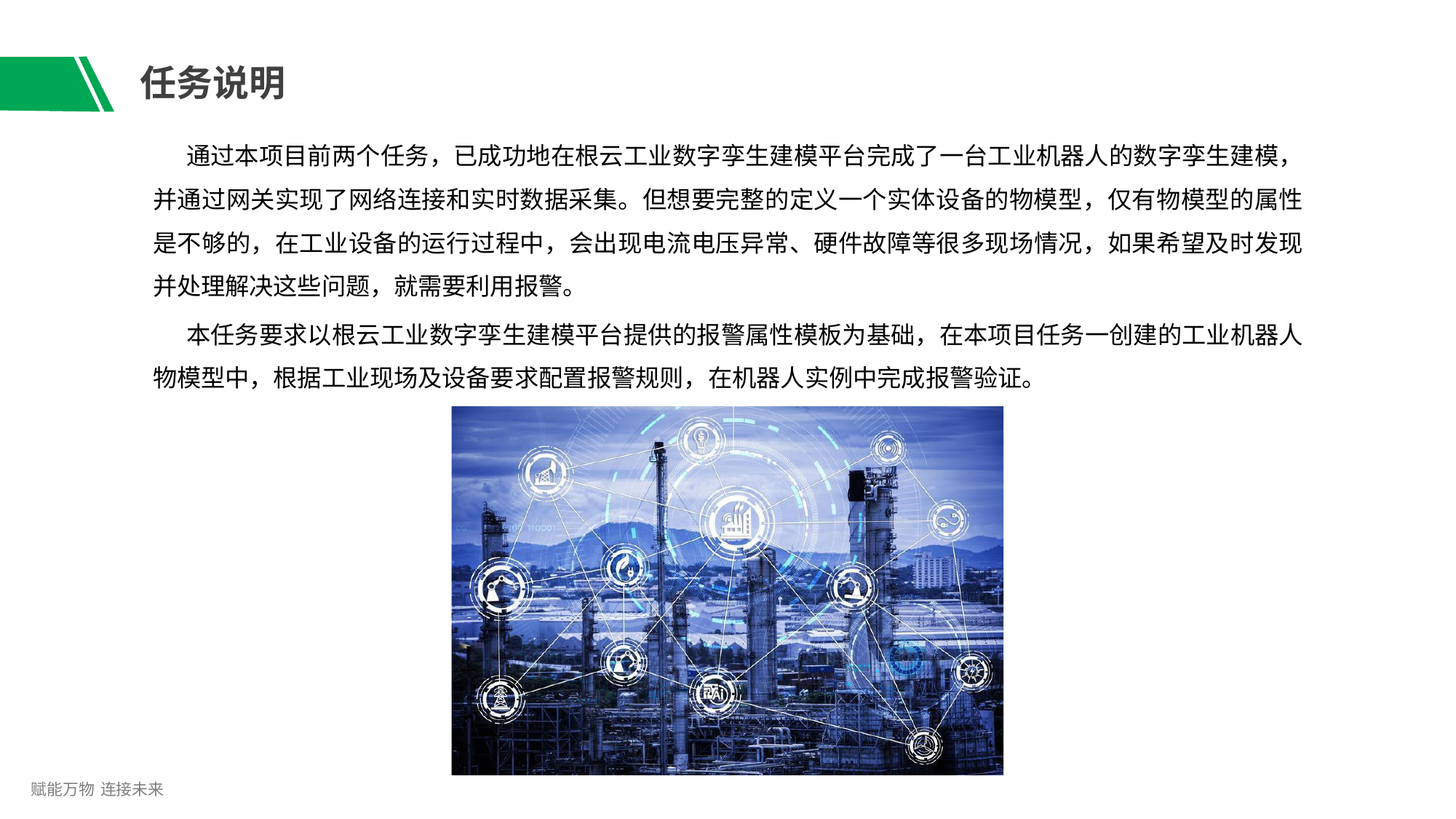

# 任务说明
通过本项目前两个任务，已成功地在根云工业数字孪生建模平台完成了一台工业机器人的数字孪生建模， 并通过网关实现了网络连接和实时数据采集。但想要完整的定义一个实体设备的物模型，仅有物模型的属性 是不够的，在工业设备的运行过程中，会出现电流电压异常、硬件故障等很多现场情况，如果希望及时发现 并处理解决这些问题，就需要利用报警。
本任务要求以根云工业数字孪生建模平台提供的报警属性模板为基础，在本项目任务一创建的工业机器人 物模型中，根据工业现场及设备要求配置报警规则，在机器人实例中完成报警验证。

赋能万物 连接未来